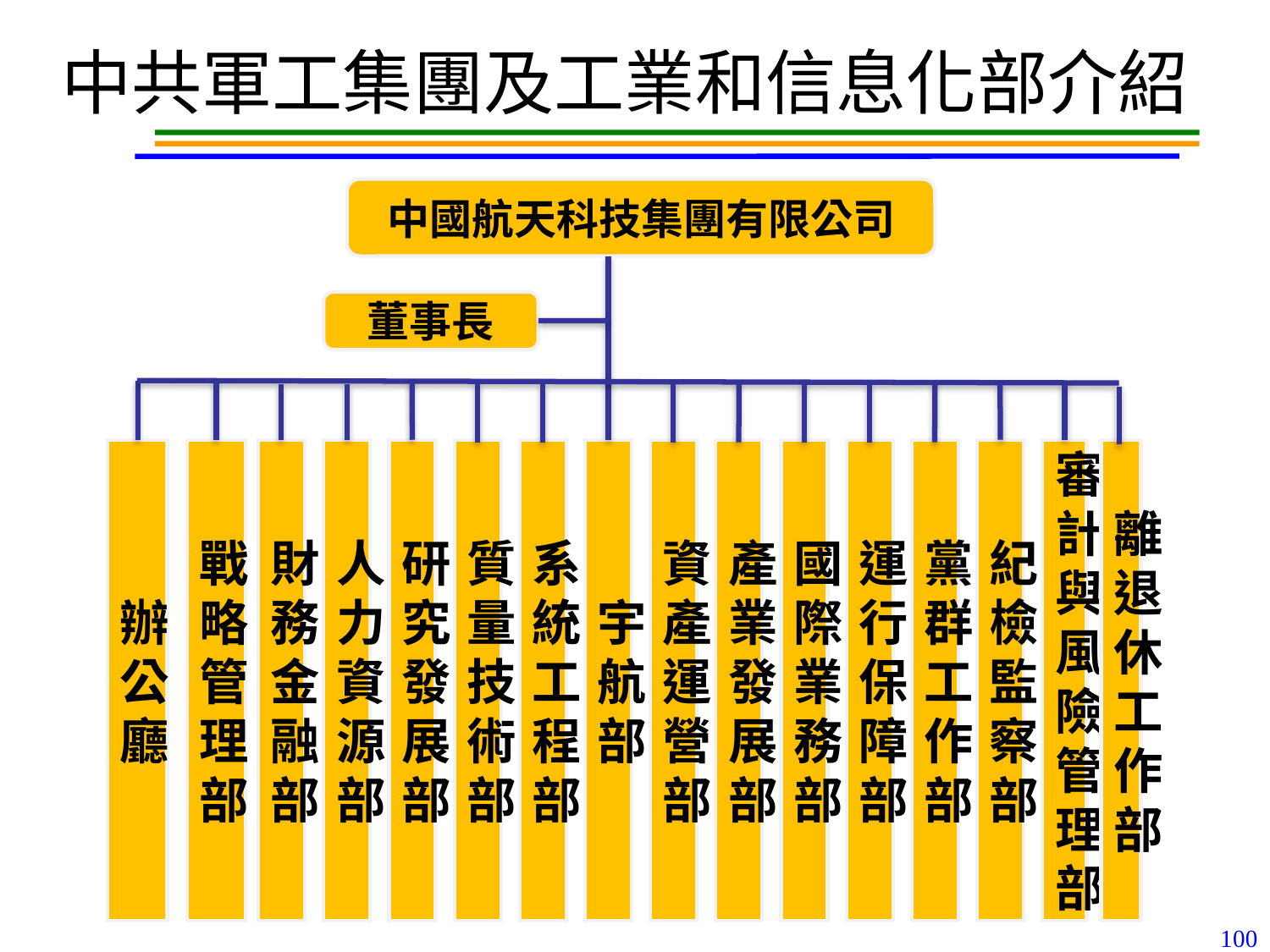

# 中共軍工集團及工業和信息化部介紹
中國航天科技集團有限公司
董事長
人力資源部
質量技術部
系統工程部
宇航部
資產運營部
產業發展部
國際業務部
運行保障部
黨群工作部
紀檢監察部
審計與風險管理部
離退休工作部
財務金融部
研究發展部
辦公廳
戰略管理部
100